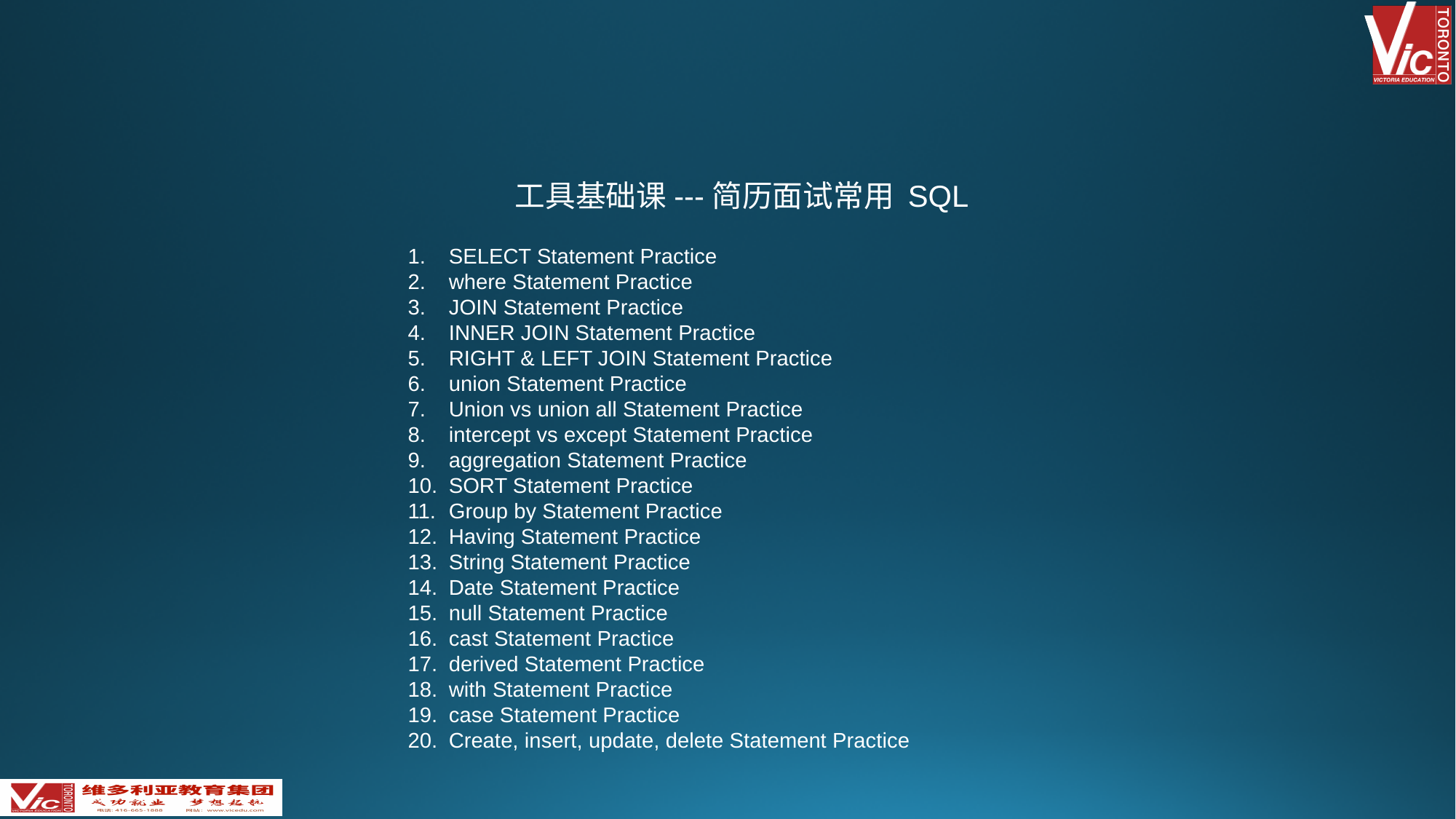

工具基础课---简历面试常用 SQL
SELECT Statement Practice
where Statement Practice
JOIN Statement Practice
INNER JOIN Statement Practice
RIGHT & LEFT JOIN Statement Practice
union Statement Practice
Union vs union all Statement Practice
intercept vs except Statement Practice
aggregation Statement Practice
SORT Statement Practice
Group by Statement Practice
Having Statement Practice
String Statement Practice
Date Statement Practice
null Statement Practice
cast Statement Practice
derived Statement Practice
with Statement Practice
case Statement Practice
Create, insert, update, delete Statement Practice